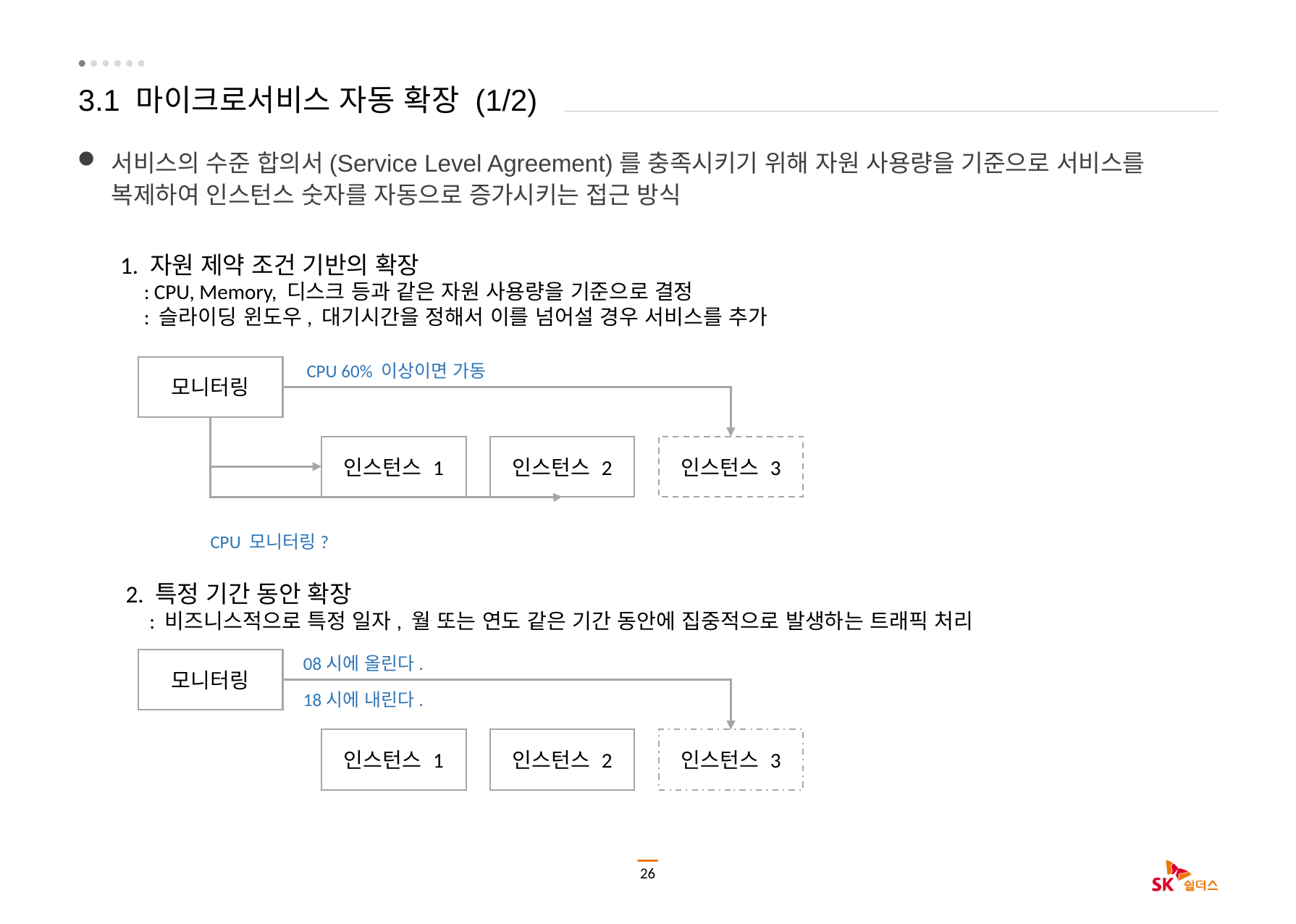

# 3.1 마이크로서비스 자동 확장 (1/2)
서비스의 수준 합의서(Service Level Agreement)를 충족시키기 위해 자원 사용량을 기준으로 서비스를 복제하여 인스턴스 숫자를 자동으로 증가시키는 접근 방식
1. 자원 제약 조건 기반의 확장
     : CPU, Memory, 디스크 등과 같은 자원 사용량을 기준으로 결정
     : 슬라이딩 윈도우, 대기시간을 정해서 이를 넘어설 경우 서비스를 추가
CPU 60% 이상이면 가동
모니터링
인스턴스 1
인스턴스 2
인스턴스 3
CPU 모니터링?
2. 특정 기간 동안 확장
     : 비즈니스적으로 특정 일자, 월 또는 연도 같은 기간 동안에 집중적으로 발생하는 트래픽 처리
08시에 올린다.
모니터링
18시에 내린다.
인스턴스 1
인스턴스 2
인스턴스 3
26